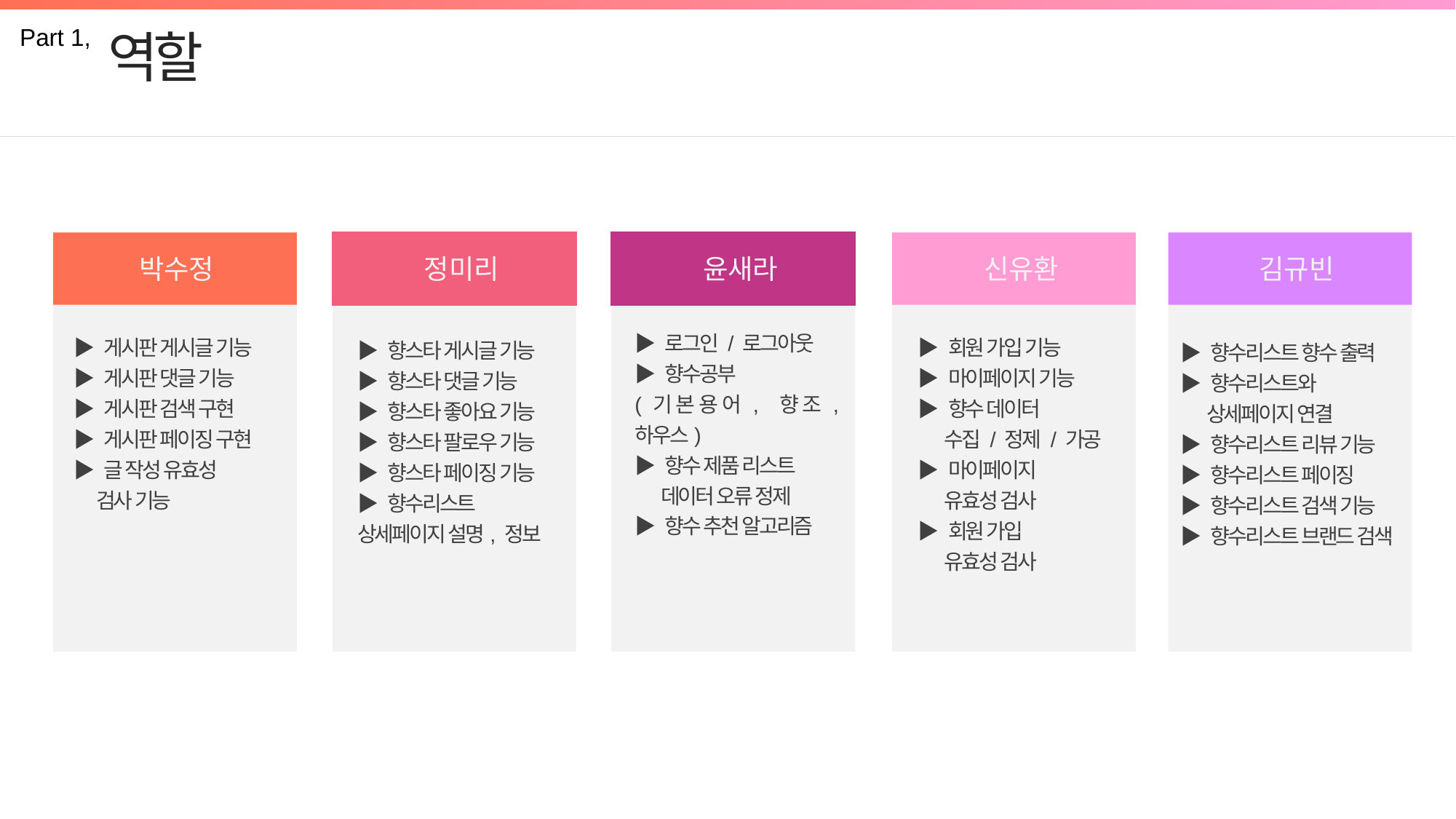

Part 1,
역할

박수정
정미리
윤새라
신유환
김규빈
▶ 로그인 / 로그아웃
▶ 향수공부
(기본용어, 향조, 하우스)
▶ 향수 제품 리스트
     데이터 오류 정제
▶ 향수 추천 알고리즘
▶ 게시판 게시글 기능
▶ 게시판 댓글 기능
▶ 게시판 검색 구현
▶ 게시판 페이징 구현
▶ 글 작성 유효성
    검사 기능
▶ 회원 가입 기능
▶ 마이페이지 기능
▶ 향수 데이터
     수집 / 정제 / 가공
▶ 마이페이지
     유효성 검사
▶ 회원 가입
     유효성 검사
▶ 향스타 게시글 기능
▶ 향스타 댓글 기능
▶ 향스타 좋아요 기능
▶ 향스타 팔로우 기능
▶ 향스타 페이징 기능
▶ 향수리스트
상세페이지 설명, 정보
▶ 향수리스트 향수 출력
▶ 향수리스트와
     상세페이지 연결
▶ 향수리스트 리뷰 기능
▶ 향수리스트 페이징
▶ 향수리스트 검색 기능
▶ 향수리스트 브랜드 검색